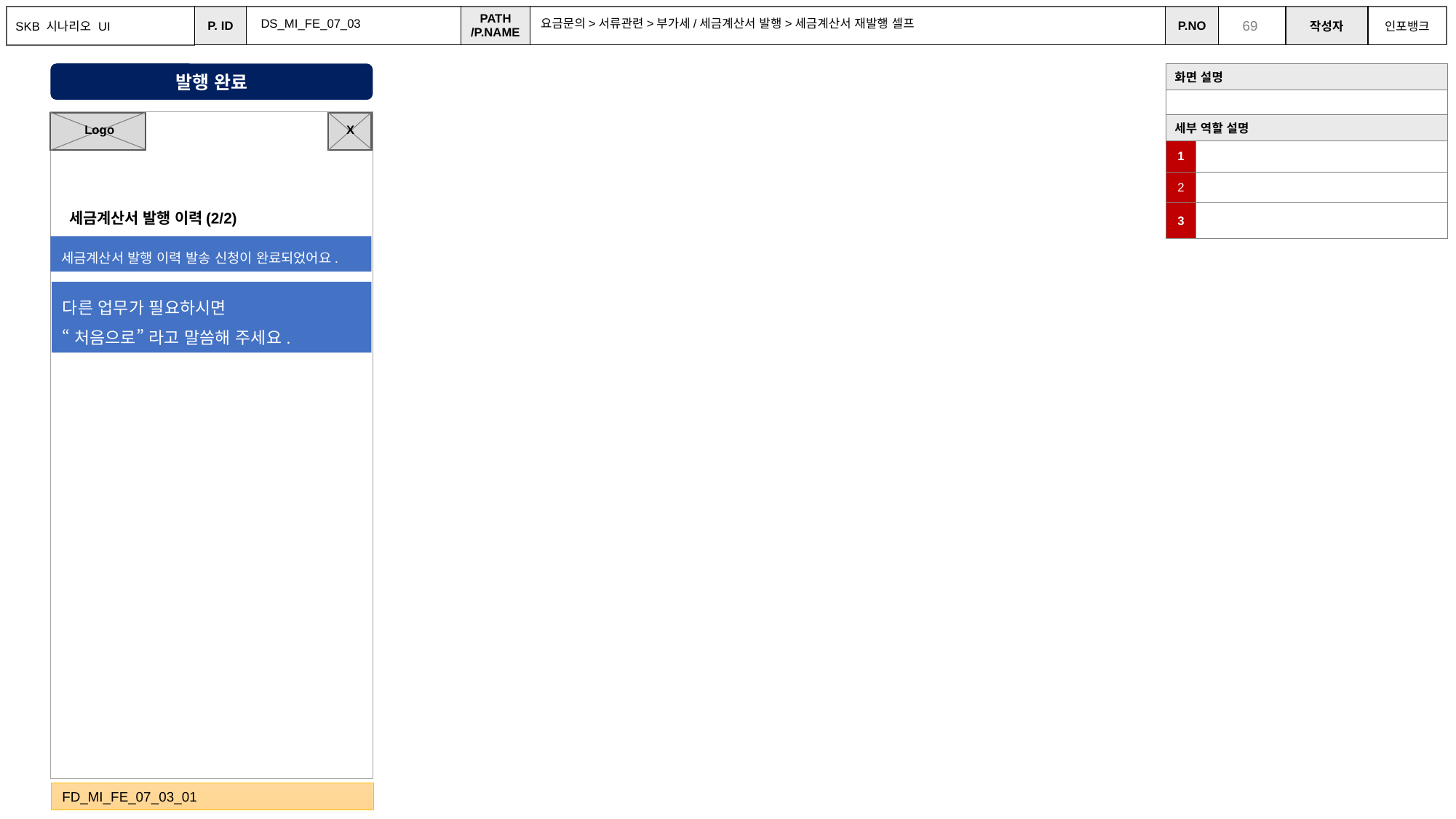

DS_MI_FE_07_03
요금문의>서류관련>부가세/세금계산서 발행>세금계산서 재발행 셀프
발행 완료
| 화면 설명 |  |
| --- | --- |
|  |  |
| 세부 역할 설명 |  |
| 1 |  |
| 2 |  |
| 3 |  |

X

Logo
세금계산서 발행 이력(2/2)
세금계산서 발행 이력 발송 신청이 완료되었어요.
다른 업무가 필요하시면
“처음으로” 라고 말씀해 주세요.
FD_MI_FE_07_03_01